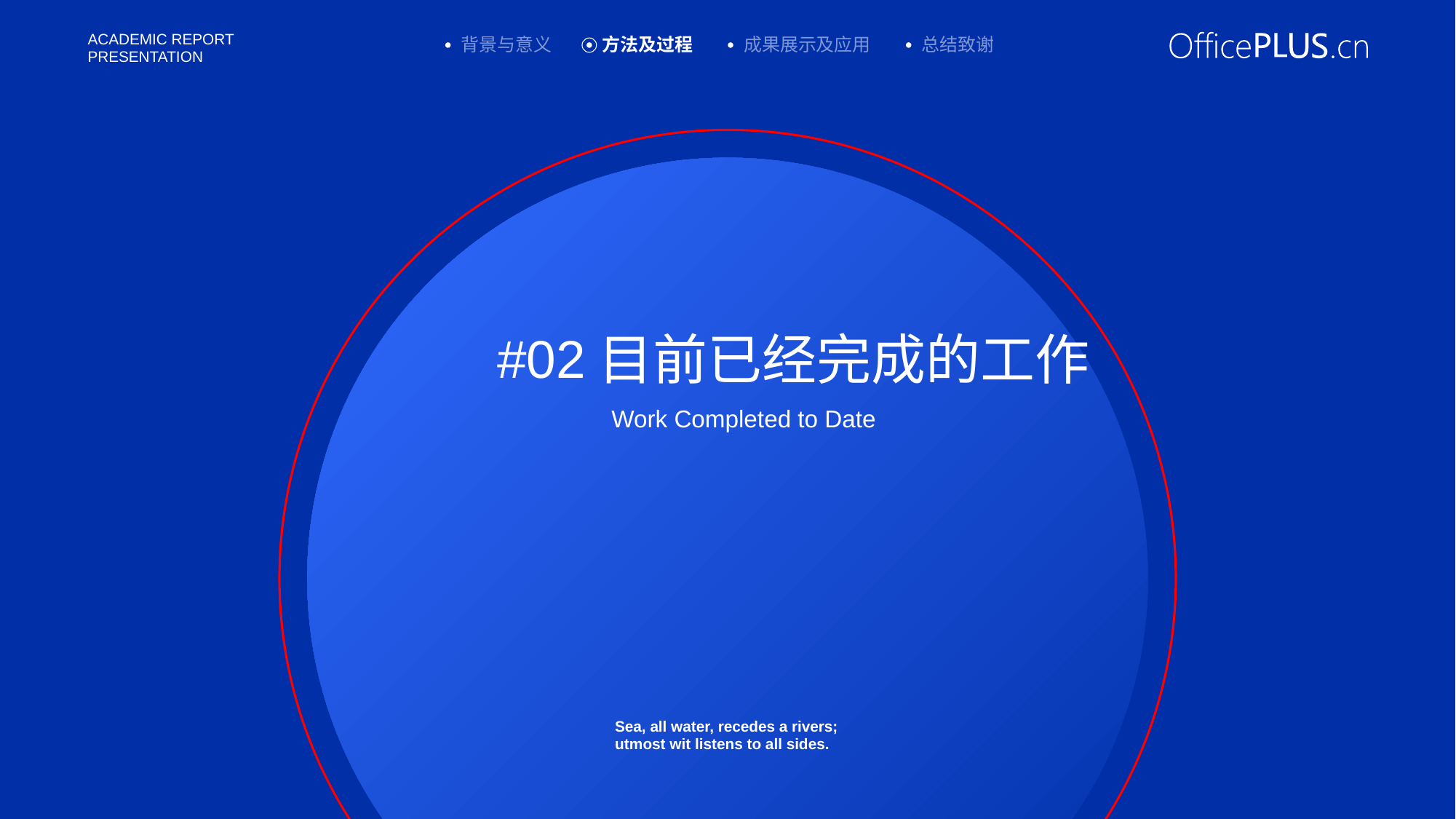

背景与意义
方法及过程
成果展示及应用
总结致谢

#02
目前已经完成的工作
Work Completed to Date